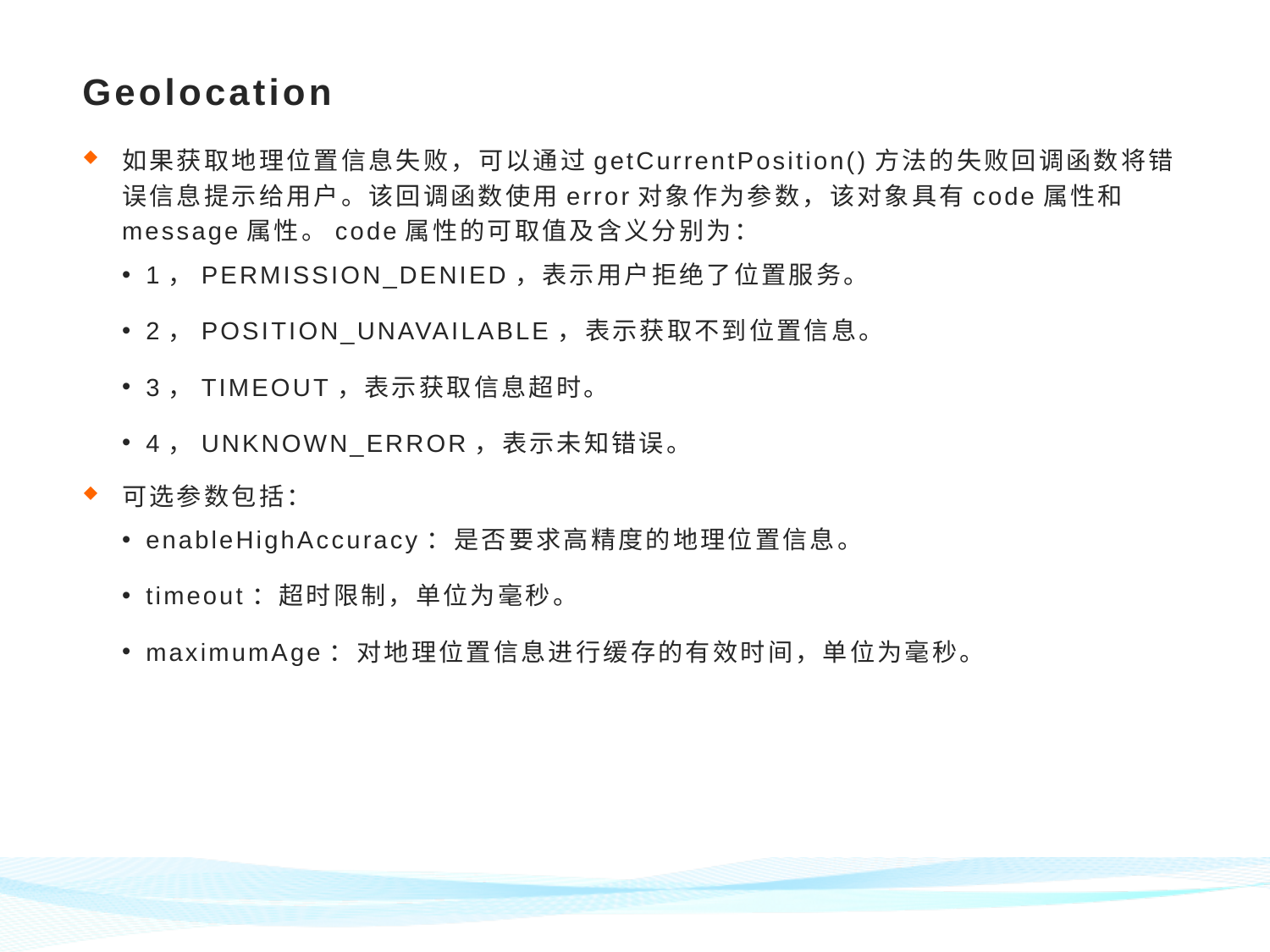

# Geolocation
如果获取地理位置信息失败，可以通过getCurrentPosition()方法的失败回调函数将错误信息提示给用户。该回调函数使用error对象作为参数，该对象具有code属性和message属性。code属性的可取值及含义分别为：
1，PERMISSION_DENIED，表示用户拒绝了位置服务。
2，POSITION_UNAVAILABLE，表示获取不到位置信息。
3，TIMEOUT，表示获取信息超时。
4，UNKNOWN_ERROR，表示未知错误。
可选参数包括：
enableHighAccuracy：是否要求高精度的地理位置信息。
timeout：超时限制，单位为毫秒。
maximumAge：对地理位置信息进行缓存的有效时间，单位为毫秒。
217